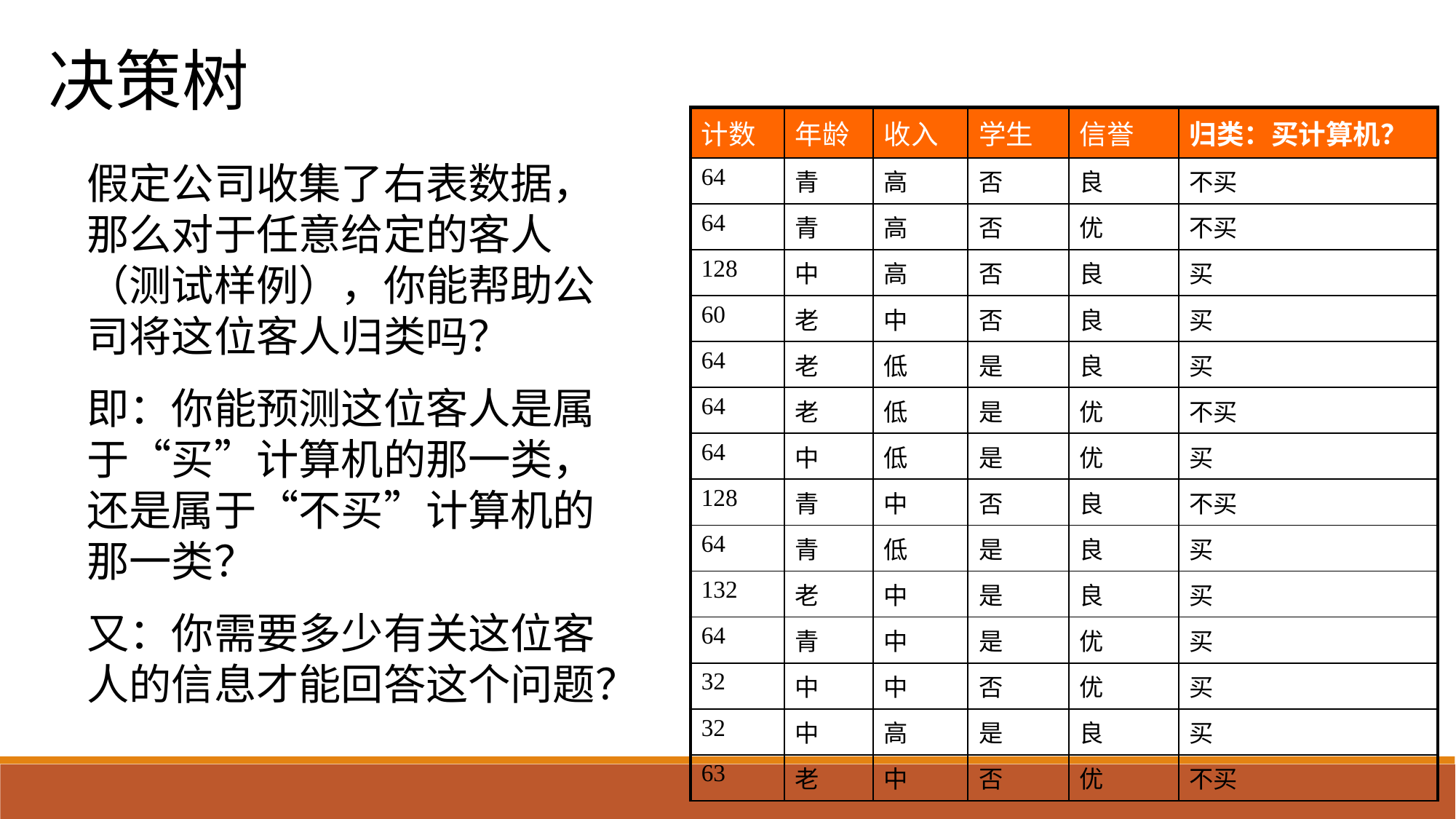

决策树
| 计数 | 年龄 | 收入 | 学生 | 信誉 | 归类：买计算机？ |
| --- | --- | --- | --- | --- | --- |
| 64 | 青 | 高 | 否 | 良 | 不买 |
| 64 | 青 | 高 | 否 | 优 | 不买 |
| 128 | 中 | 高 | 否 | 良 | 买 |
| 60 | 老 | 中 | 否 | 良 | 买 |
| 64 | 老 | 低 | 是 | 良 | 买 |
| 64 | 老 | 低 | 是 | 优 | 不买 |
| 64 | 中 | 低 | 是 | 优 | 买 |
| 128 | 青 | 中 | 否 | 良 | 不买 |
| 64 | 青 | 低 | 是 | 良 | 买 |
| 132 | 老 | 中 | 是 | 良 | 买 |
| 64 | 青 | 中 | 是 | 优 | 买 |
| 32 | 中 | 中 | 否 | 优 | 买 |
| 32 | 中 | 高 | 是 | 良 | 买 |
| 63 | 老 | 中 | 否 | 优 | 不买 |
假定公司收集了右表数据，那么对于任意给定的客人（测试样例），你能帮助公司将这位客人归类吗？
即：你能预测这位客人是属于“买”计算机的那一类，还是属于“不买”计算机的那一类？
又：你需要多少有关这位客人的信息才能回答这个问题？